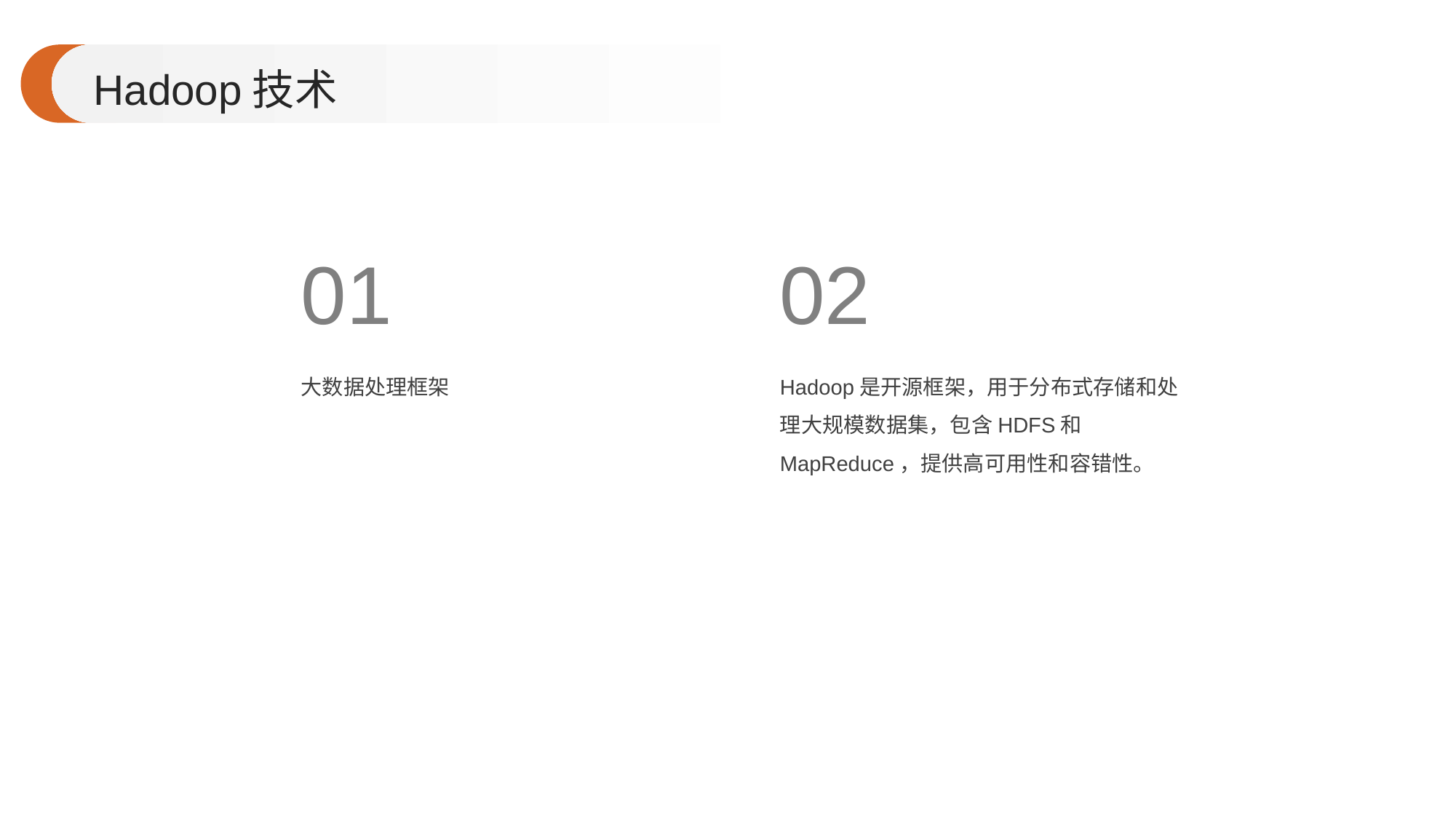

Hadoop技术
01
02
大数据处理框架
Hadoop是开源框架，用于分布式存储和处理大规模数据集，包含HDFS和MapReduce，提供高可用性和容错性。